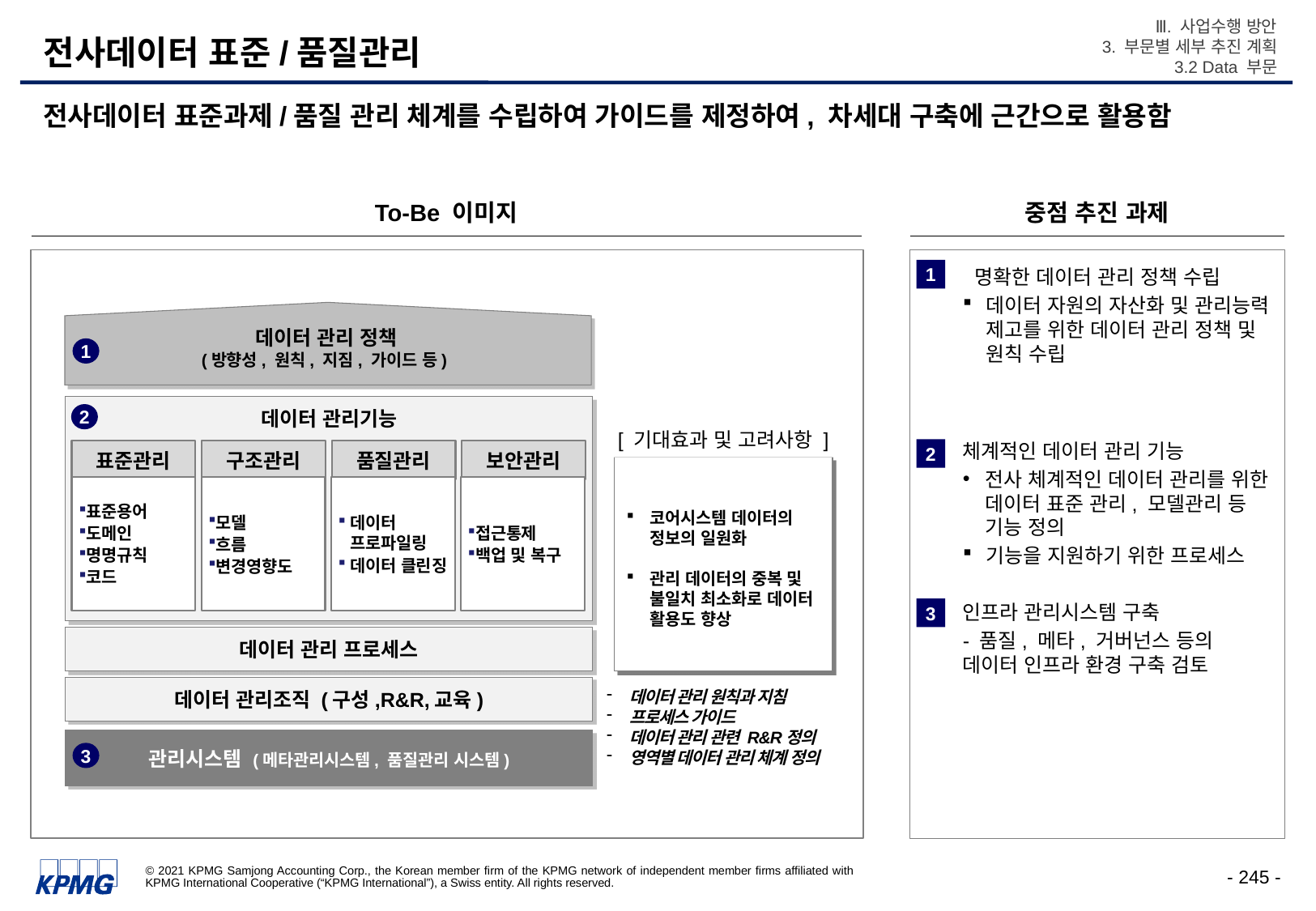

Ⅲ. 사업수행 방안
3. 부문별 세부 추진 계획
3.2 Data 부문
# 전사데이터 표준/품질관리
전사데이터 표준과제/품질 관리 체계를 수립하여 가이드를 제정하여, 차세대 구축에 근간으로 활용함
To-Be 이미지
중점 추진 과제

명확한 데이터 관리 정책 수립
데이터 자원의 자산화 및 관리능력 제고를 위한 데이터 관리 정책 및 원칙 수립

체계적인 데이터 관리 기능
전사 체계적인 데이터 관리를 위한 데이터 표준 관리, 모델관리 등 기능 정의
기능을 지원하기 위한 프로세스

인프라 관리시스템 구축
- 품질, 메타, 거버넌스 등의 데이터 인프라 환경 구축 검토

1

데이터 관리 정책
(방향성, 원칙, 지짐, 가이드 등)
1
데이터 관리기능
2
표준관리
구조관리
품질관리
보안관리
표준용어
도메인
명명규칙
코드
모델
흐름
변경영향도
데이터 프로파일링
데이터 클린징
접근통제
백업 및 복구
데이터 관리 프로세스
데이터 관리조직 (구성,R&R,교육)
관리시스템 (메타관리시스템, 품질관리 시스템)
3
[ 기대효과 및 고려사항 ]
2
코어시스템 데이터의 정보의 일원화

관리 데이터의 중복 및 불일치 최소화로 데이터 활용도 향상
3
데이터 관리 원칙과 지침
프로세스 가이드
데이터 관리 관련 R&R정의
영역별 데이터 관리 체계 정의